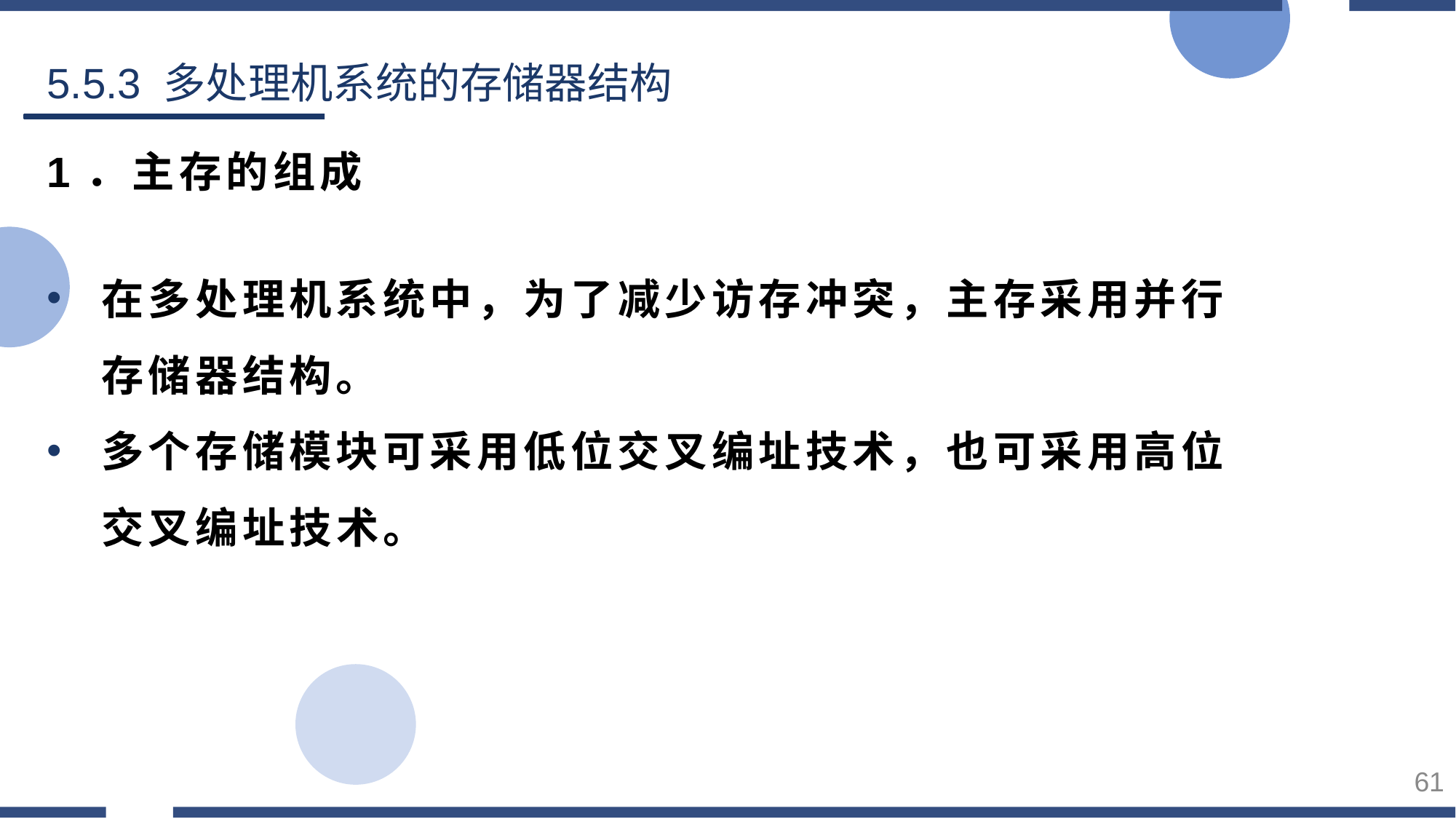

5.5.3 多处理机系统的存储器结构
1．主存的组成

在多处理机系统中，为了减少访存冲突，主存采用并行存储器结构。
多个存储模块可采用低位交叉编址技术，也可采用高位交叉编址技术。

61